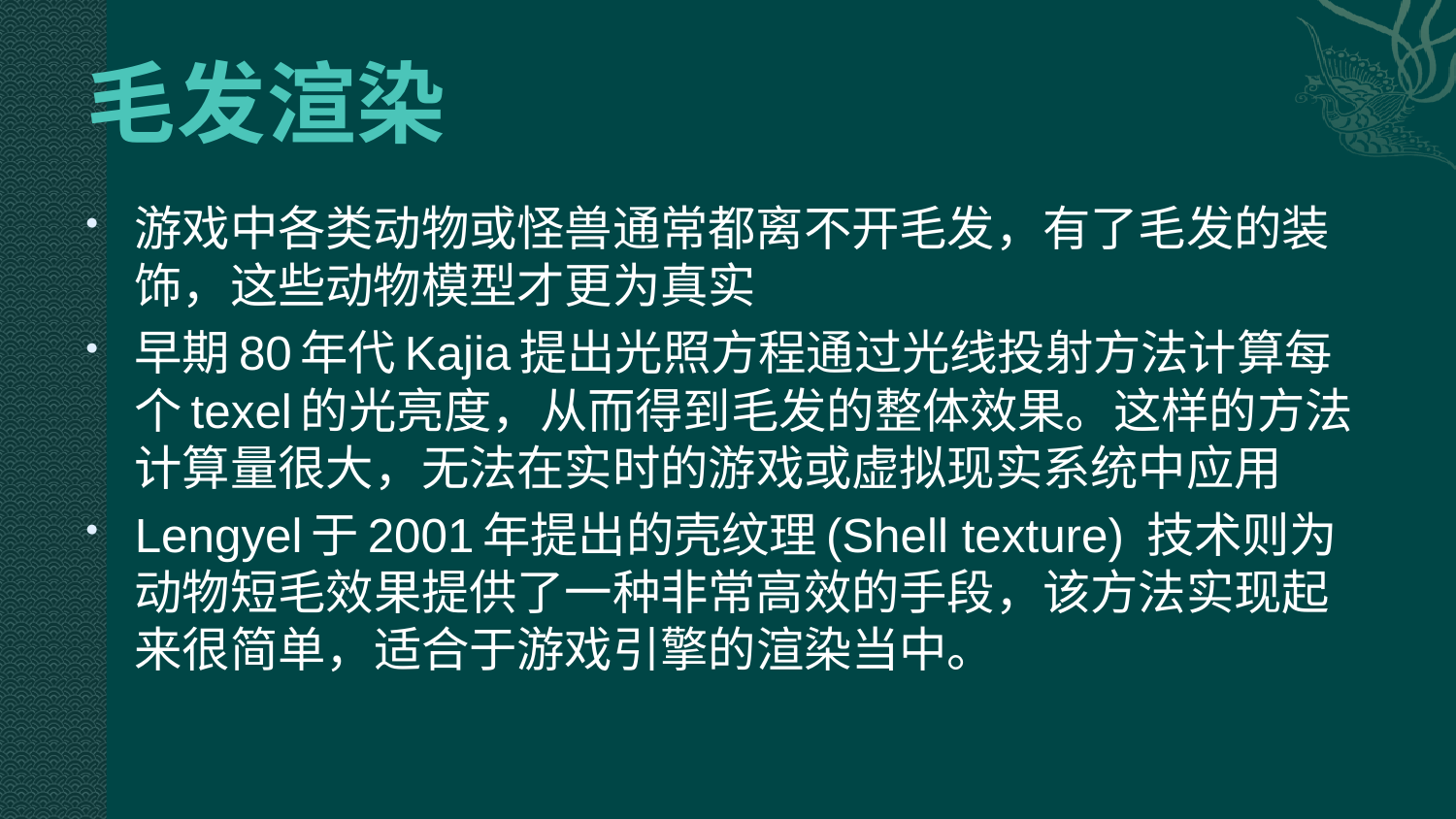

# 毛发渲染
游戏中各类动物或怪兽通常都离不开毛发，有了毛发的装饰，这些动物模型才更为真实
早期80年代Kajia提出光照方程通过光线投射方法计算每个texel的光亮度，从而得到毛发的整体效果。这样的方法计算量很大，无法在实时的游戏或虚拟现实系统中应用
Lengyel于2001年提出的壳纹理(Shell texture) 技术则为动物短毛效果提供了一种非常高效的手段，该方法实现起来很简单，适合于游戏引擎的渲染当中。